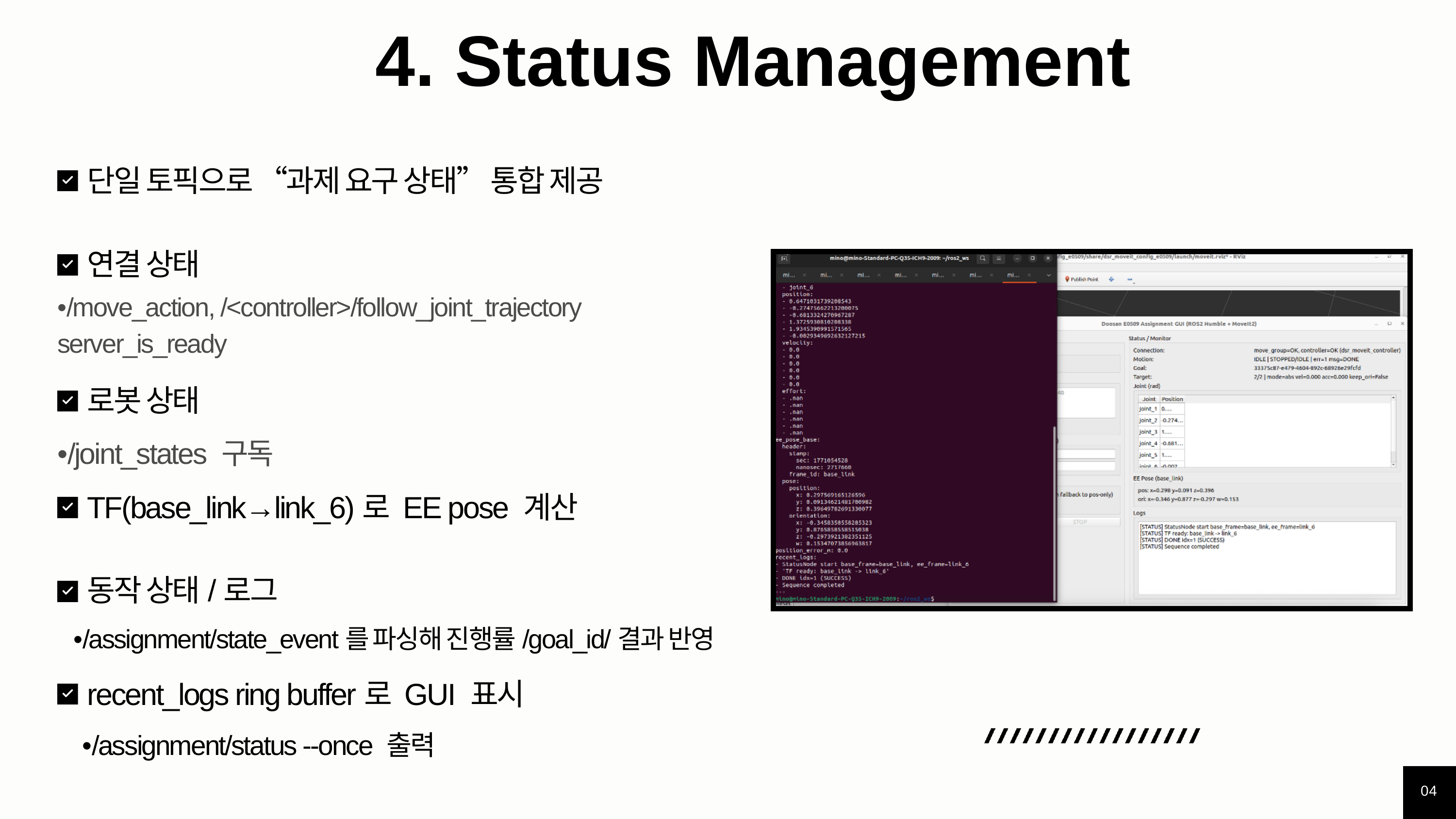

4. Status Management
단일 토픽으로 “과제 요구 상태” 통합 제공

연결 상태

•/move_action, /<controller>/follow_joint_trajectory
server_is_ready

로봇 상태

•/joint_states 구독

TF(base_link→link_6)로 EE pose 계산

동작 상태/로그

•/assignment/state_event를 파싱해 진행률/goal_id/결과 반영
recent_logs ring buffer로 GUI 표시

•/assignment/status --once 출력

04